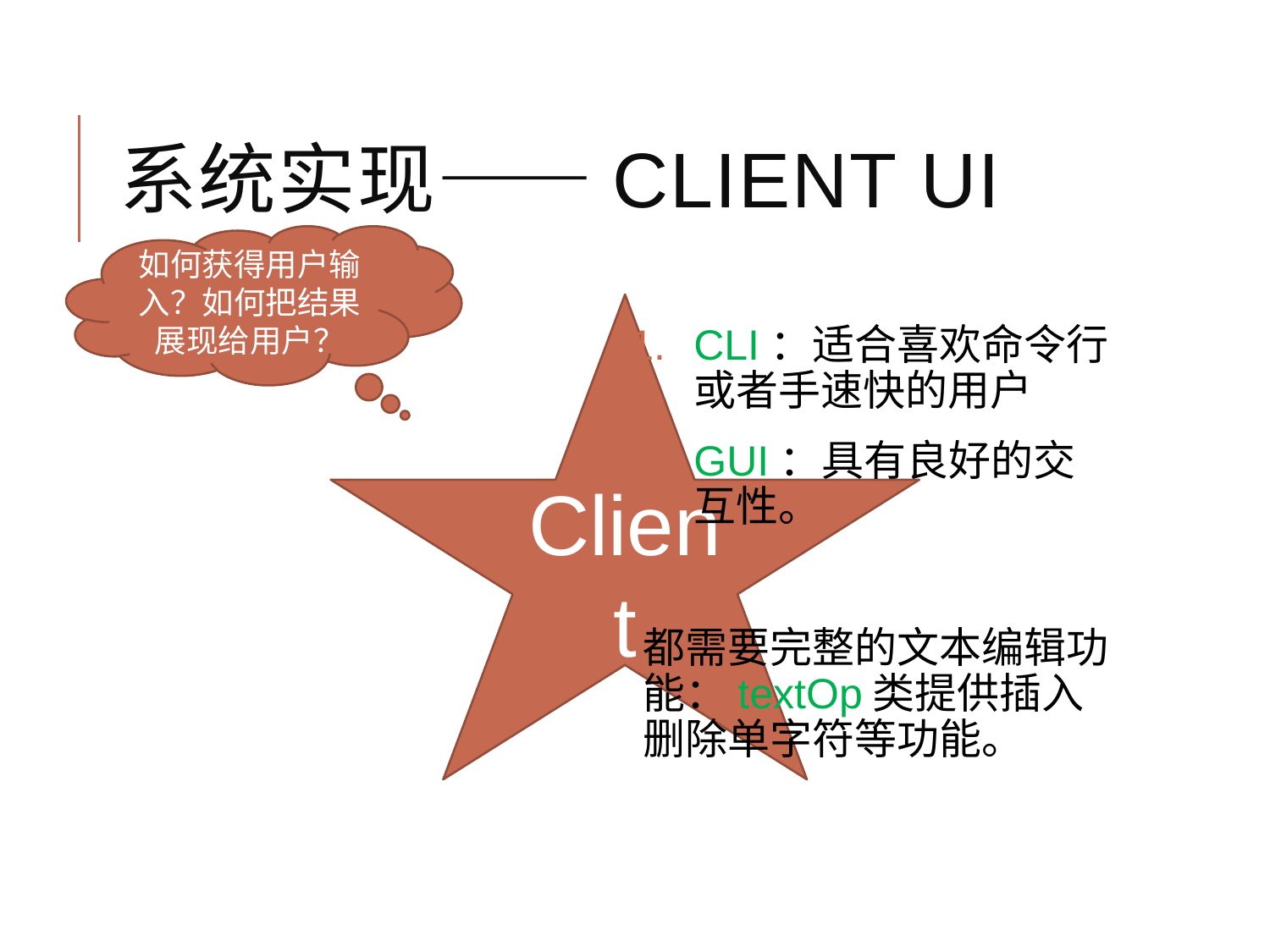

# 系统实现——CLIENT UI
如何获得用户输入？如何把结果展现给用户？
Client
CLI：适合喜欢命令行或者手速快的用户
GUI：具有良好的交互性。

都需要完整的文本编辑功能：textOp类提供插入删除单字符等功能。